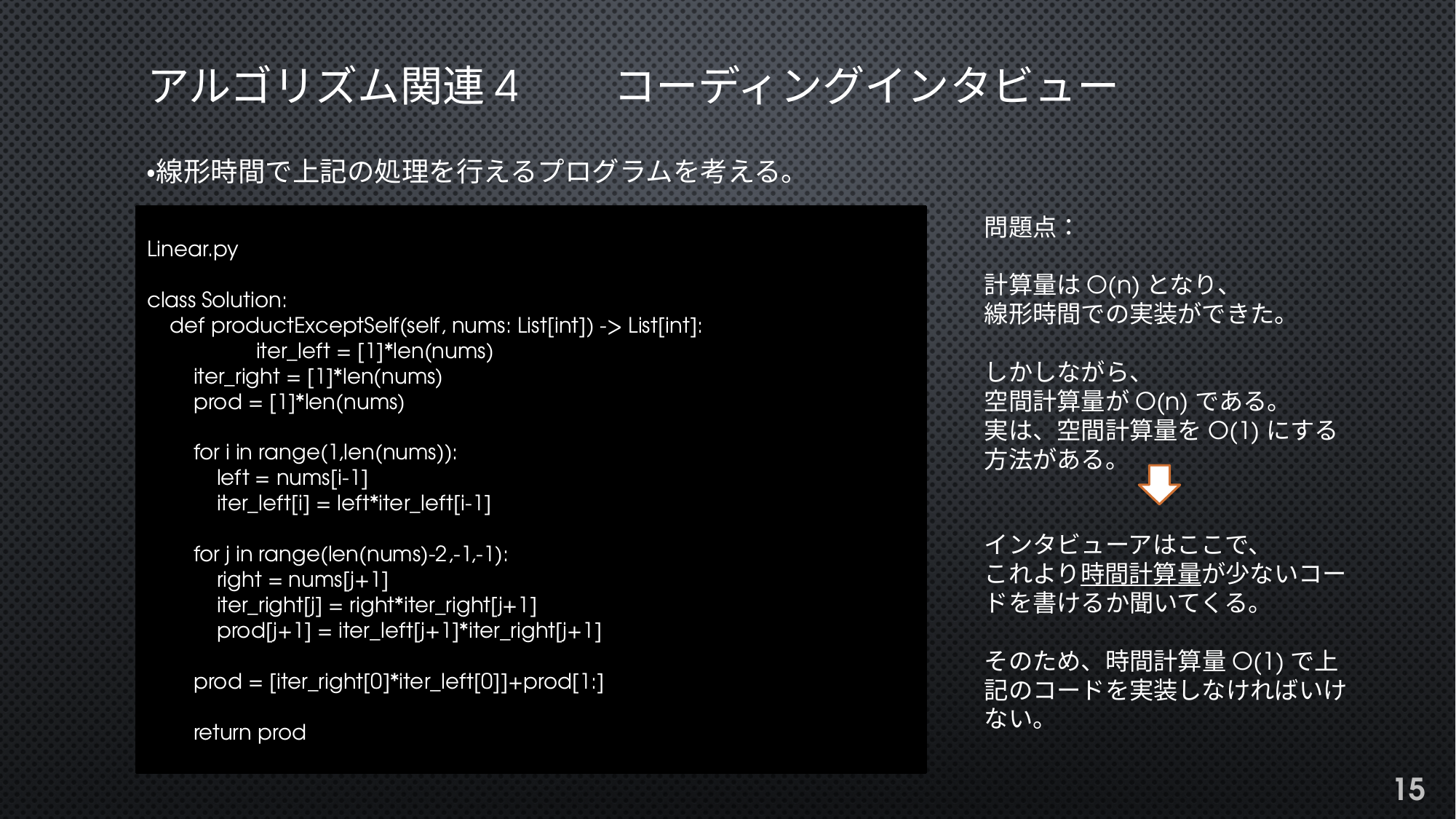

# アルゴリズム関連4　　コーディングインタビュー
・線形時間で上記の処理を行えるプログラムを考える。

Linear.py

class Solution:
    def productExceptSelf(self, nums: List[int]) -> List[int]:
	iter_left = [1]*len(nums)
        iter_right = [1]*len(nums)
        prod = [1]*len(nums)

        for i in range(1,len(nums)):
            left = nums[i-1]
            iter_left[i] = left*iter_left[i-1]

        for j in range(len(nums)-2,-1,-1):
            right = nums[j+1]
            iter_right[j] = right*iter_right[j+1]
            prod[j+1] = iter_left[j+1]*iter_right[j+1]

        prod = [iter_right[0]*iter_left[0]]+prod[1:]

        return prod

問題点：

計算量はO(n)となり、
線形時間での実装ができた。

しかしながら、
空間計算量がO(n)である。
実は、空間計算量をO(1)にする方法がある。

インタビューアはここで、
これより時間計算量が少ないコードを書けるか聞いてくる。

そのため、時間計算量O(1)で上記のコードを実装しなければいけない。
15